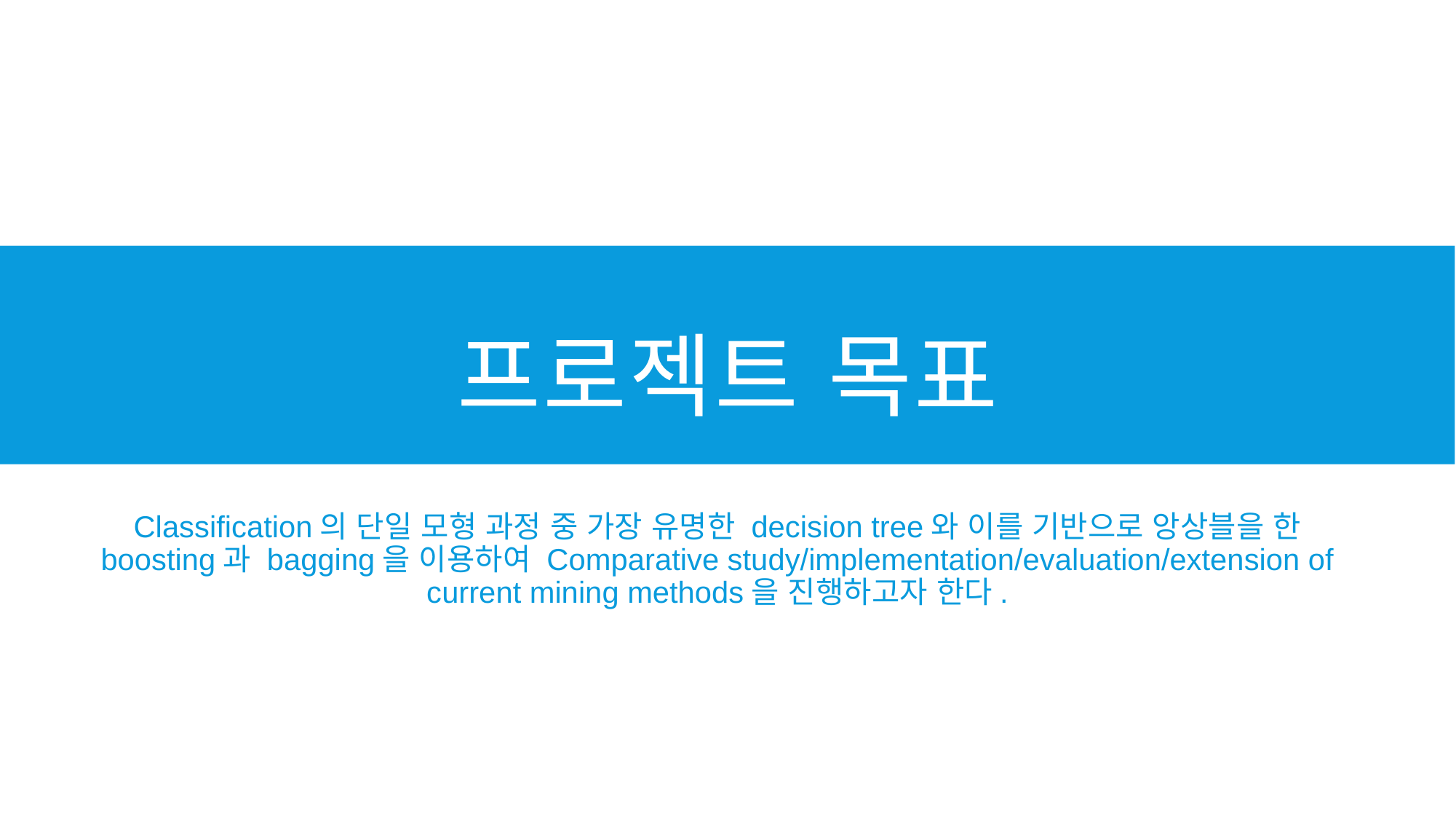

# 프로젝트 목표
Classification의 단일 모형 과정 중 가장 유명한 decision tree와 이를 기반으로 앙상블을 한 boosting과 bagging을 이용하여 Comparative study/implementation/evaluation/extension of current mining methods을 진행하고자 한다.